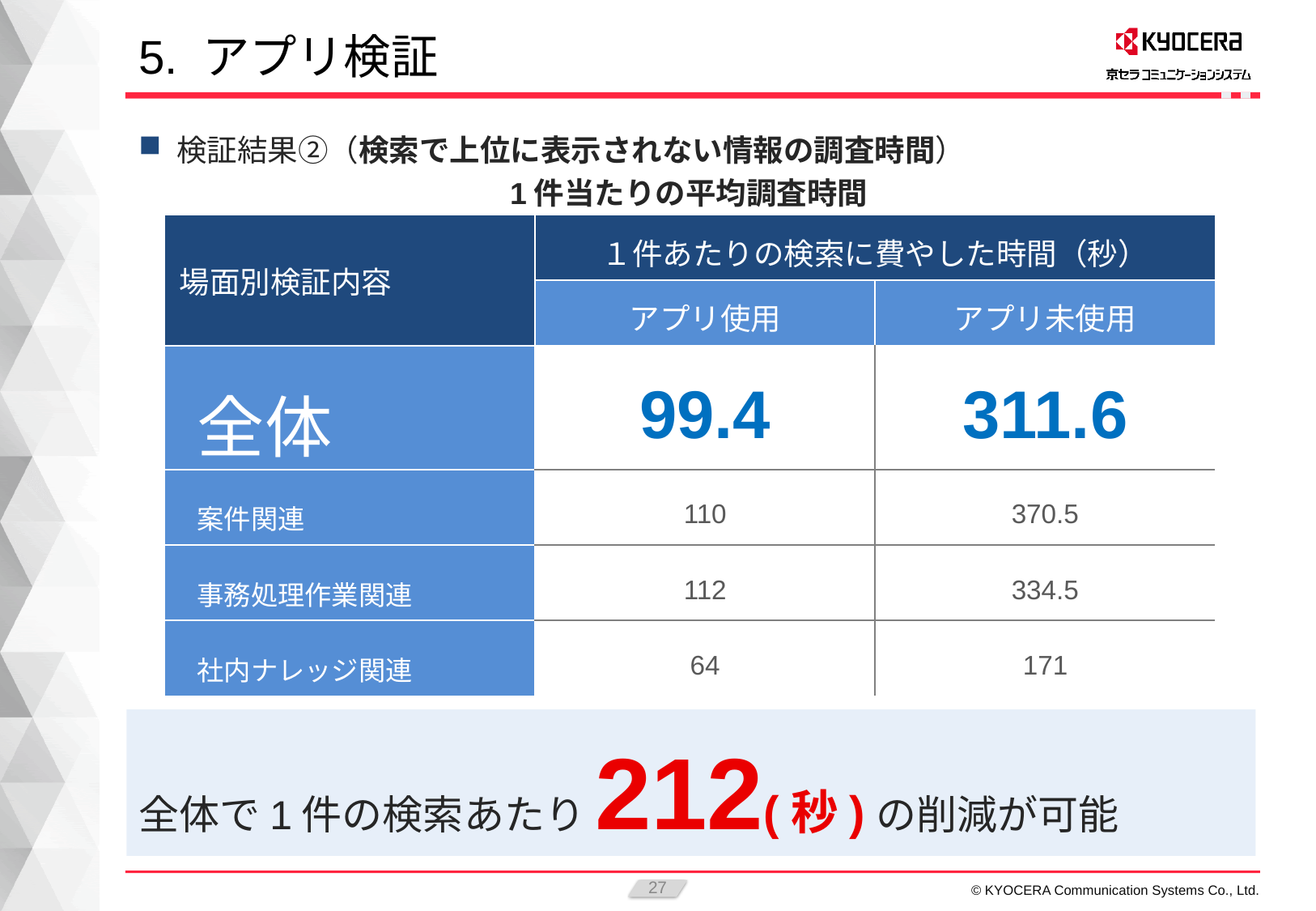

# 5. アプリ検証
検証結果②（検索で上位に表示されない情報の調査時間）
1件当たりの平均調査時間
| 場面別検証内容 | １件あたりの検索に費やした時間（秒） |  |
| --- | --- | --- |
|  | アプリ使用 | アプリ未使用 |
| 全体 | 99.4 | 311.6 |
| 案件関連 | 110 | 370.5 |
| 事務処理作業関連 | 112 | 334.5 |
| 社内ナレッジ関連 | 64 | 171 |
全体で1件の検索あたり212(秒)の削減が可能
27